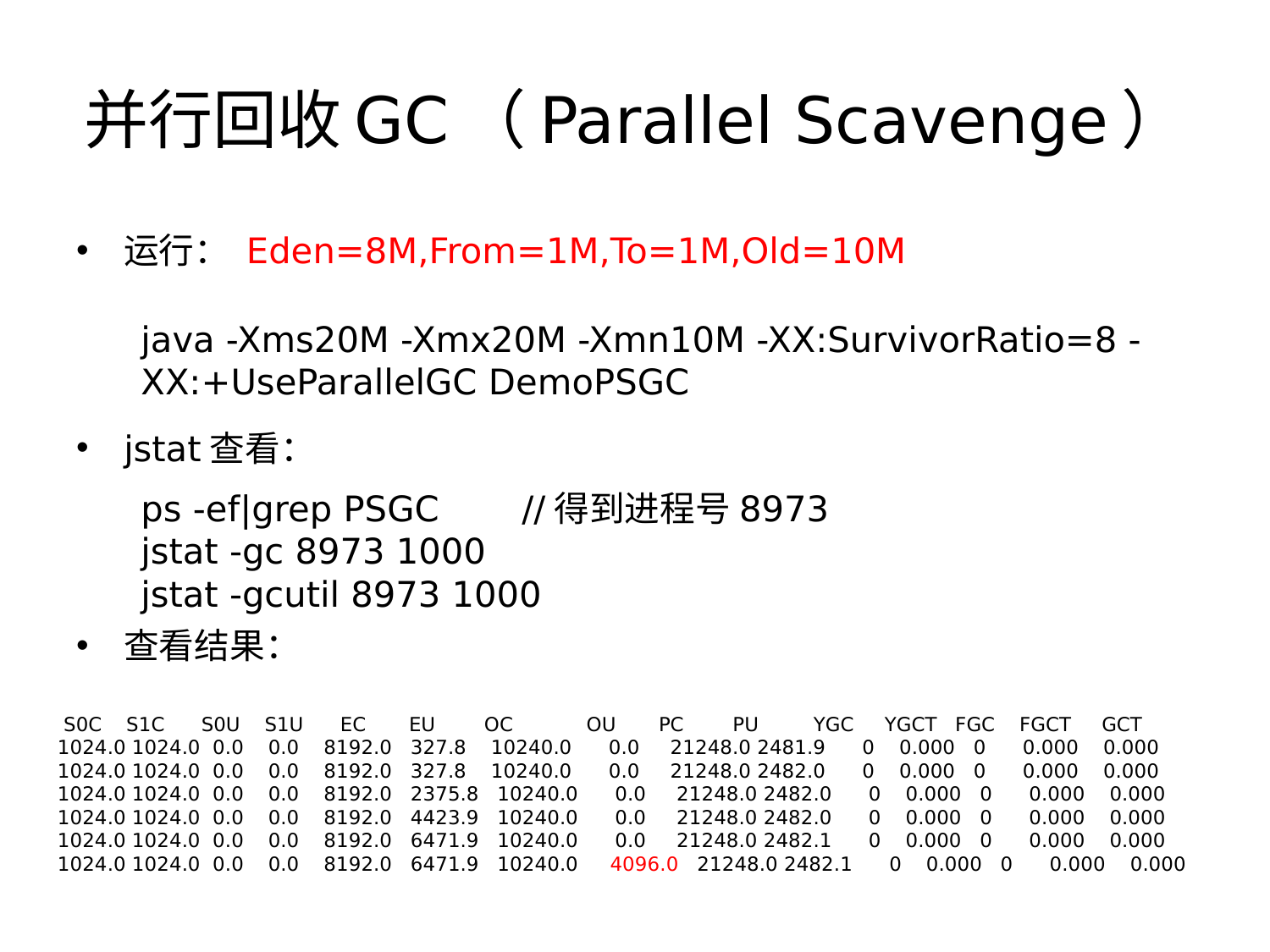

# 并行回收GC（Parallel Scavenge）
运行： Eden=8M,From=1M,To=1M,Old=10M

jstat查看：

查看结果：
java -Xms20M -Xmx20M -Xmn10M -XX:SurvivorRatio=8 -XX:+UseParallelGC DemoPSGC

ps -ef|grep PSGC	//得到进程号8973
jstat -gc 8973 1000
jstat -gcutil 8973 1000

 S0C    S1C      S0U    S1U      EC       EU        OC            OU       PC        PU         YGC     YGCT   FGC    FGCT     GCT
1024.0 1024.0  0.0    0.0    8192.0   327.8    10240.0      0.0     21248.0 2481.9      0    0.000   0      0.000    0.000
1024.0 1024.0  0.0    0.0    8192.0   327.8    10240.0      0.0     21248.0 2482.0      0    0.000   0      0.000    0.000
1024.0 1024.0  0.0    0.0    8192.0   2375.8   10240.0      0.0     21248.0 2482.0      0    0.000   0      0.000    0.000
1024.0 1024.0  0.0    0.0    8192.0   4423.9   10240.0      0.0     21248.0 2482.0      0    0.000   0      0.000    0.000
1024.0 1024.0  0.0    0.0    8192.0   6471.9   10240.0      0.0     21248.0 2482.1      0    0.000   0      0.000    0.000
1024.0 1024.0  0.0    0.0    8192.0   6471.9   10240.0     4096.0   21248.0 2482.1      0    0.000   0      0.000    0.000